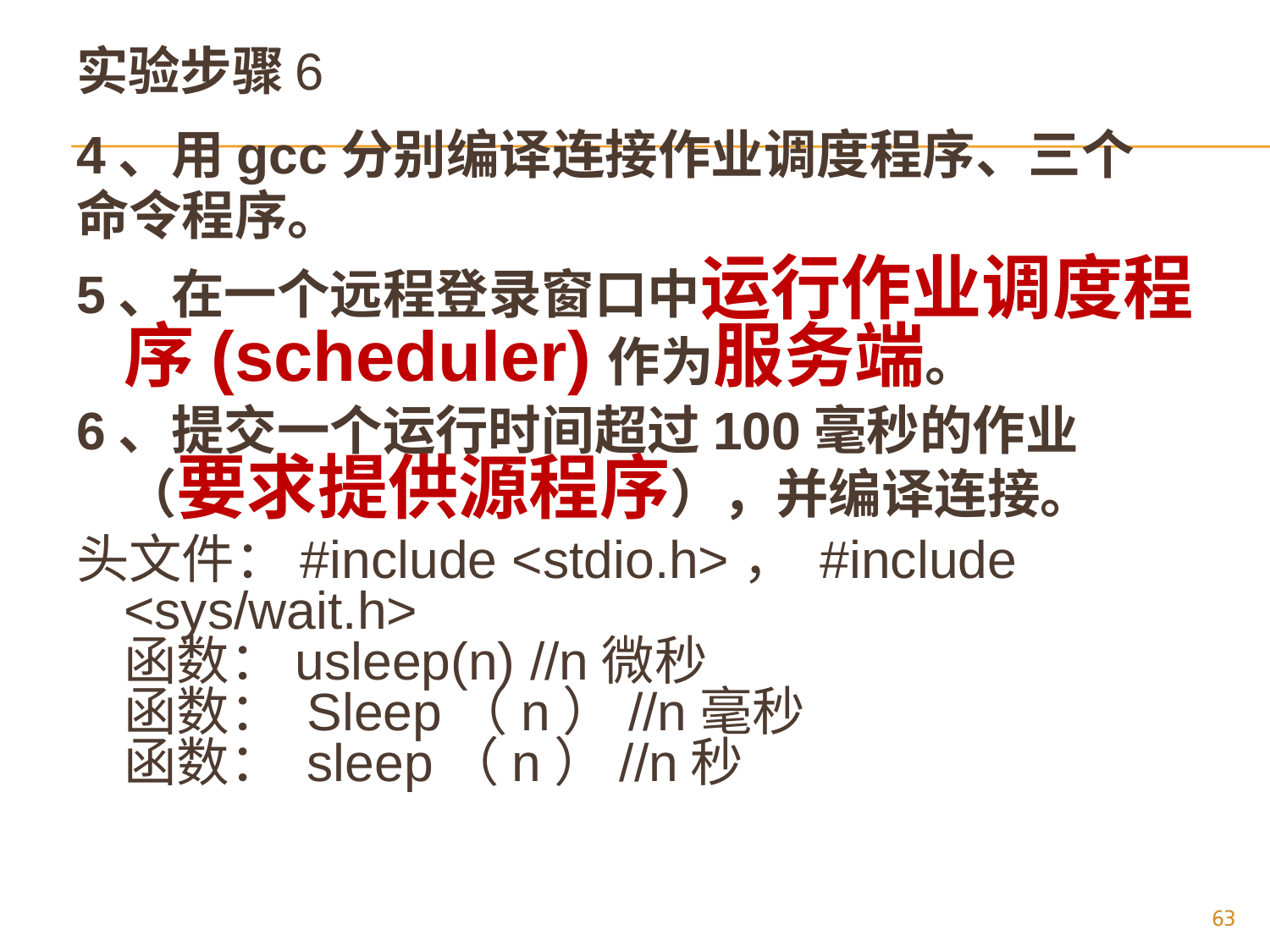

# 实验步骤6
4、用gcc分别编译连接作业调度程序、三个
命令程序。
5、在一个远程登录窗口中运行作业调度程序(scheduler)作为服务端。
6、提交一个运行时间超过100毫秒的作业（要求提供源程序），并编译连接。
头文件：#include <stdio.h>， #include <sys/wait.h>
函数：usleep(n) //n微秒
函数： Sleep（n）//n毫秒
函数： sleep（n）//n秒
63